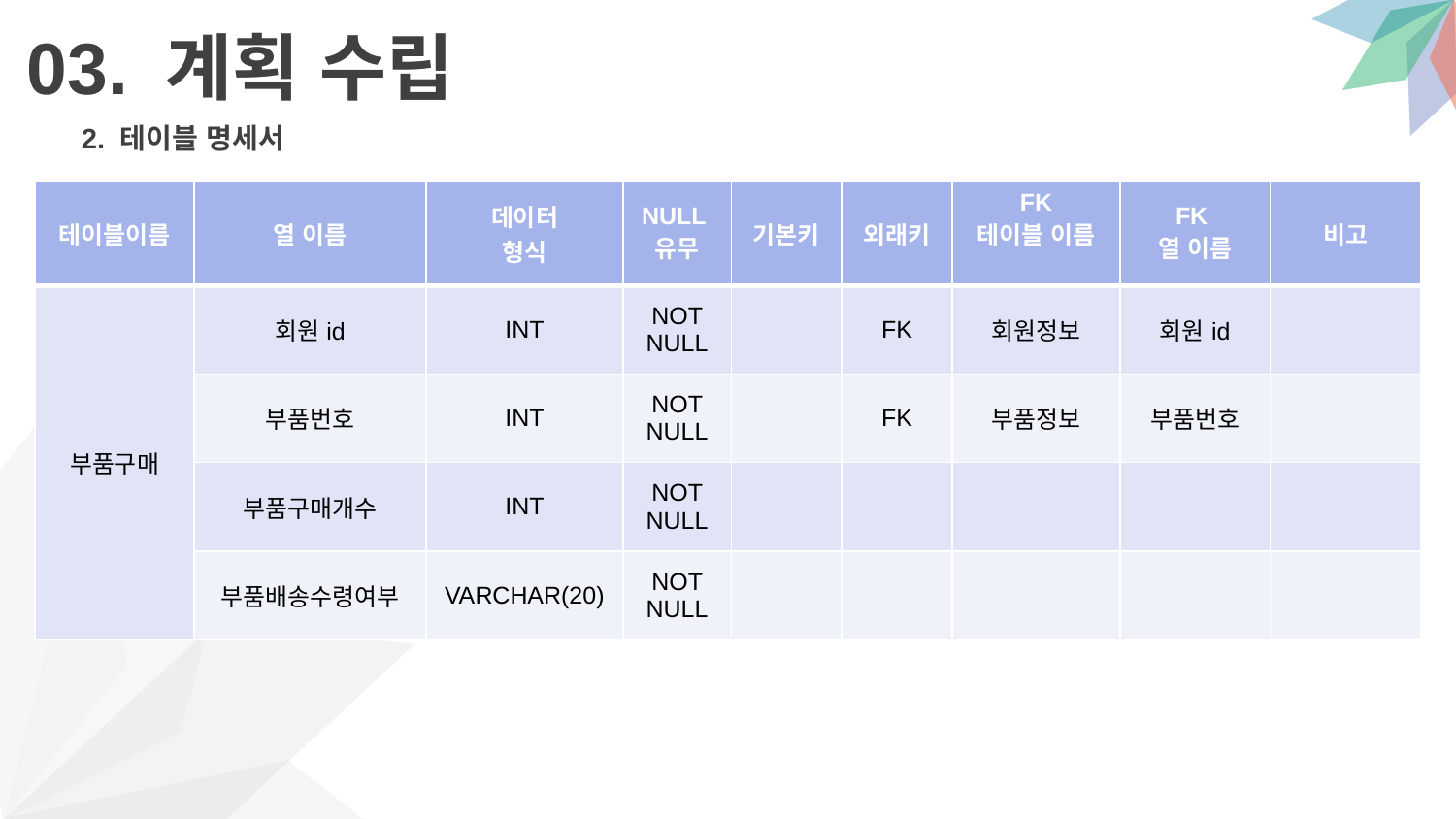

03. 계획 수립
2. 테이블 명세서
| 테이블이름 | 열 이름 | 데이터 형식 | NULL 유무 | 기본키 | 외래키 | FK 테이블 이름 | FK 열 이름 | 비고 |
| --- | --- | --- | --- | --- | --- | --- | --- | --- |
| 부품구매 | 회원id | INT | NOT NULL |  | FK | 회원정보 | 회원id |  |
|  | 부품번호 | INT | NOT NULL |  | FK | 부품정보 | 부품번호 |  |
|  | 부품구매개수 | INT | NOT NULL |  |  |  |  |  |
|  | 부품배송수령여부 | VARCHAR(20) | NOT NULL |  |  |  |  |  |